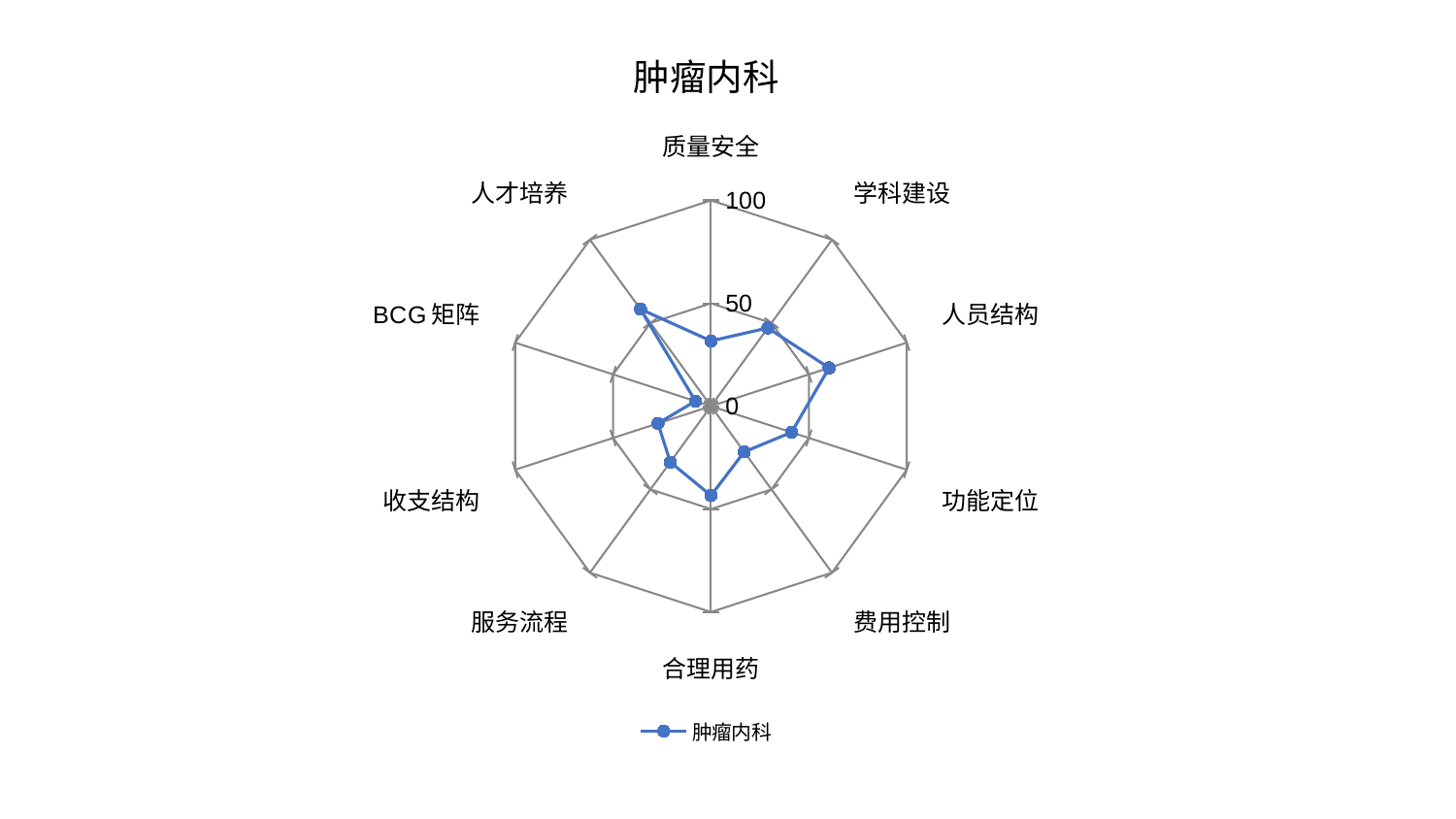

### Chart: 肿瘤内科

| Category | 肿瘤内科 |
|---|---|
| 质量安全 | 31.725017133334745 |
| 学科建设 | 46.97429966349642 |
| 人员结构 | 60.33886604345 |
| 功能定位 | 41.1471968225058 |
| 费用控制 | 27.468183144699076 |
| 合理用药 | 43.415087157595025 |
| 服务流程 | 33.624137482465095 |
| 收支结构 | 27.07858521408241 |
| BCG矩阵 | 7.958272539361542 |
| 人才培养 | 58.305499641657995 |
129